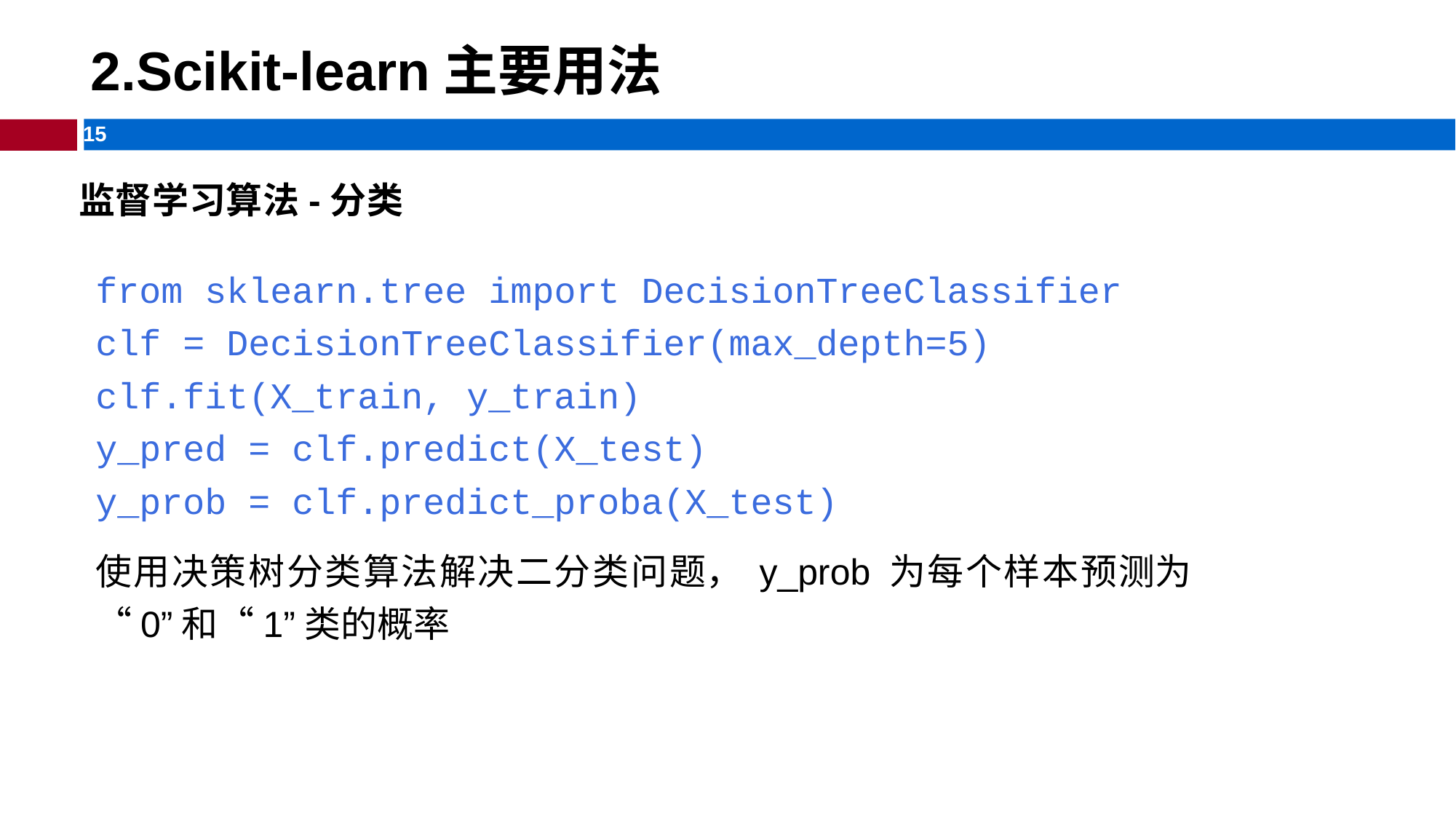

# 2.Scikit-learn主要用法
监督学习算法-分类

from sklearn.tree import DecisionTreeClassifier  clf = DecisionTreeClassifier(max_depth=5)  clf.fit(X_train, y_train)
y_pred = clf.predict(X_test)
y_prob = clf.predict_proba(X_test)
使用决策树分类算法解决二分类问题， y_prob 为每个样本预测为“0”和“1”类的概率